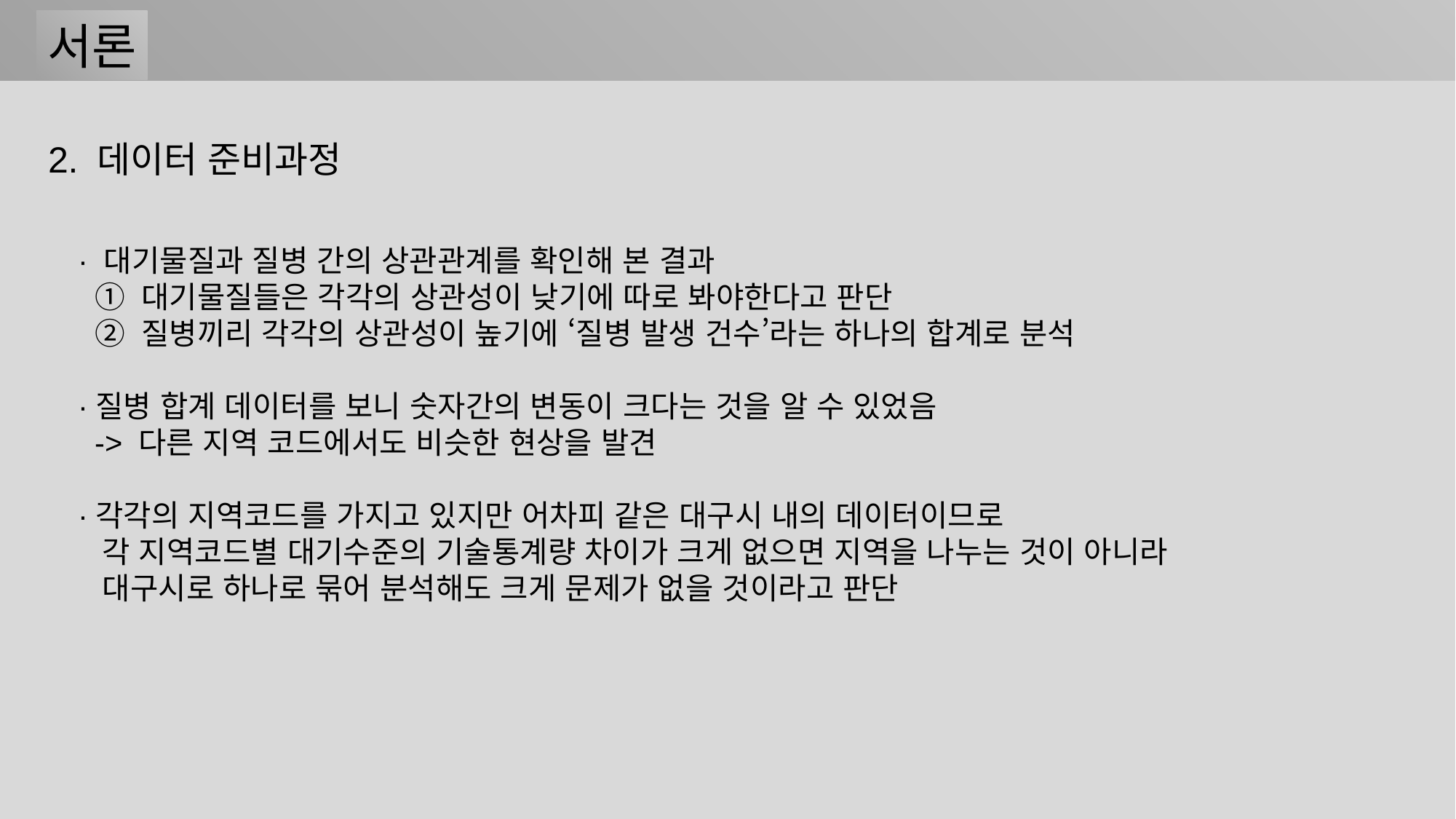

서론
2. 데이터 준비과정
· 대기물질과 질병 간의 상관관계를 확인해 본 결과
  ① 대기물질들은 각각의 상관성이 낮기에 따로 봐야한다고 판단
  ② 질병끼리 각각의 상관성이 높기에 ‘질병 발생 건수’라는 하나의 합계로 분석

·질병 합계 데이터를 보니 숫자간의 변동이 크다는 것을 알 수 있었음
  -> 다른 지역 코드에서도 비슷한 현상을 발견

·각각의 지역코드를 가지고 있지만 어차피 같은 대구시 내의 데이터이므로
  각 지역코드별 대기수준의 기술통계량 차이가 크게 없으면 지역을 나누는 것이 아니라
  대구시로 하나로 묶어 분석해도 크게 문제가 없을 것이라고 판단